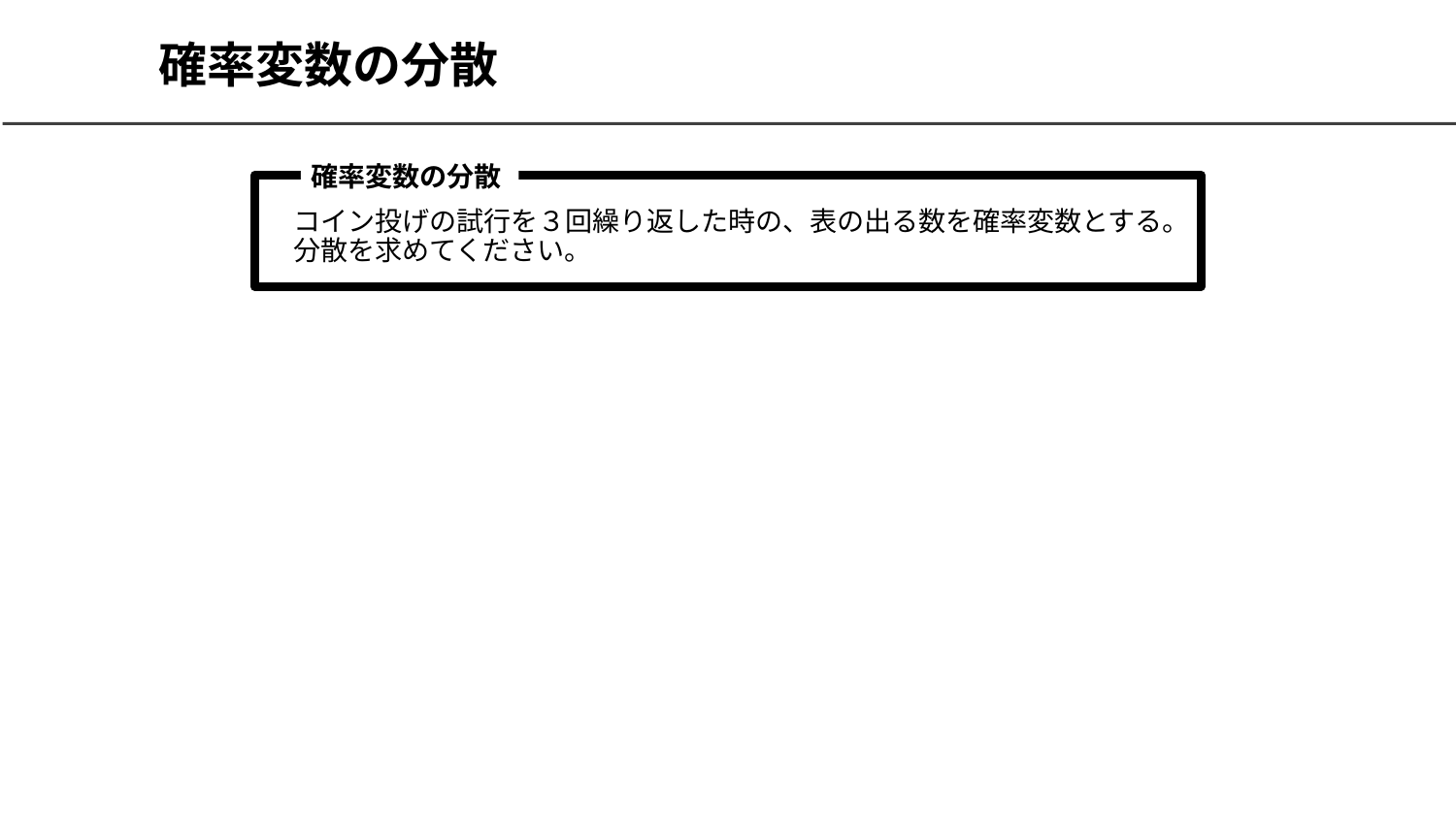

# 確率変数の分散
確率変数の分散

コイン投げの試行を３回繰り返した時の、表の出る数を確率変数とする。分散を求めてください。